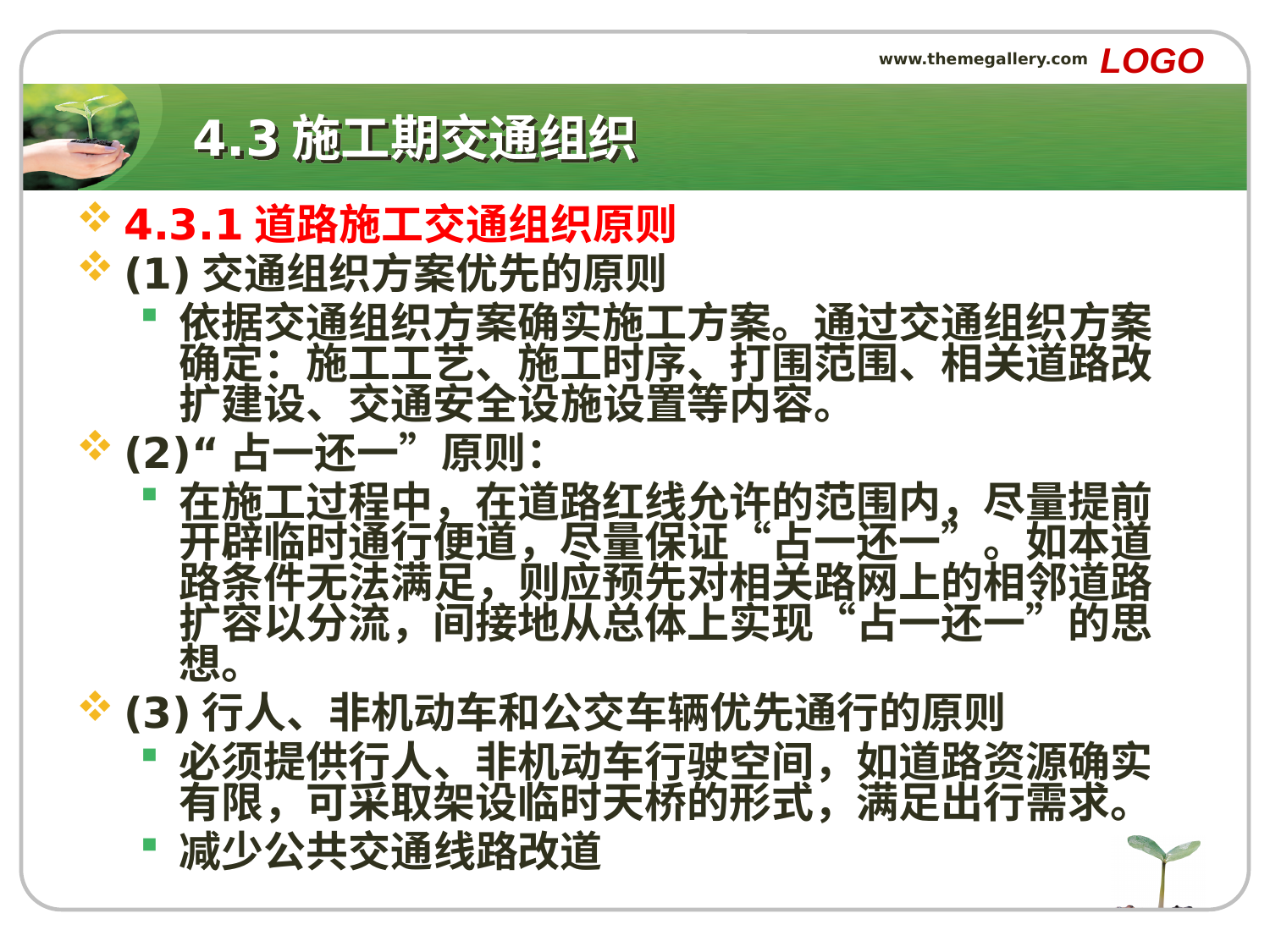

LOGO
www.themegallery.com
# 4.3施工期交通组织
4.3.1道路施工交通组织原则
(1)交通组织方案优先的原则
依据交通组织方案确实施工方案。通过交通组织方案确定：施工工艺、施工时序、打围范围、相关道路改扩建设、交通安全设施设置等内容。
(2)“占一还一”原则：
在施工过程中，在道路红线允许的范围内，尽量提前开辟临时通行便道，尽量保证“占一还一”。如本道路条件无法满足，则应预先对相关路网上的相邻道路扩容以分流，间接地从总体上实现“占一还一”的思想。
(3)行人、非机动车和公交车辆优先通行的原则
必须提供行人、非机动车行驶空间，如道路资源确实有限，可采取架设临时天桥的形式，满足出行需求。
减少公共交通线路改道